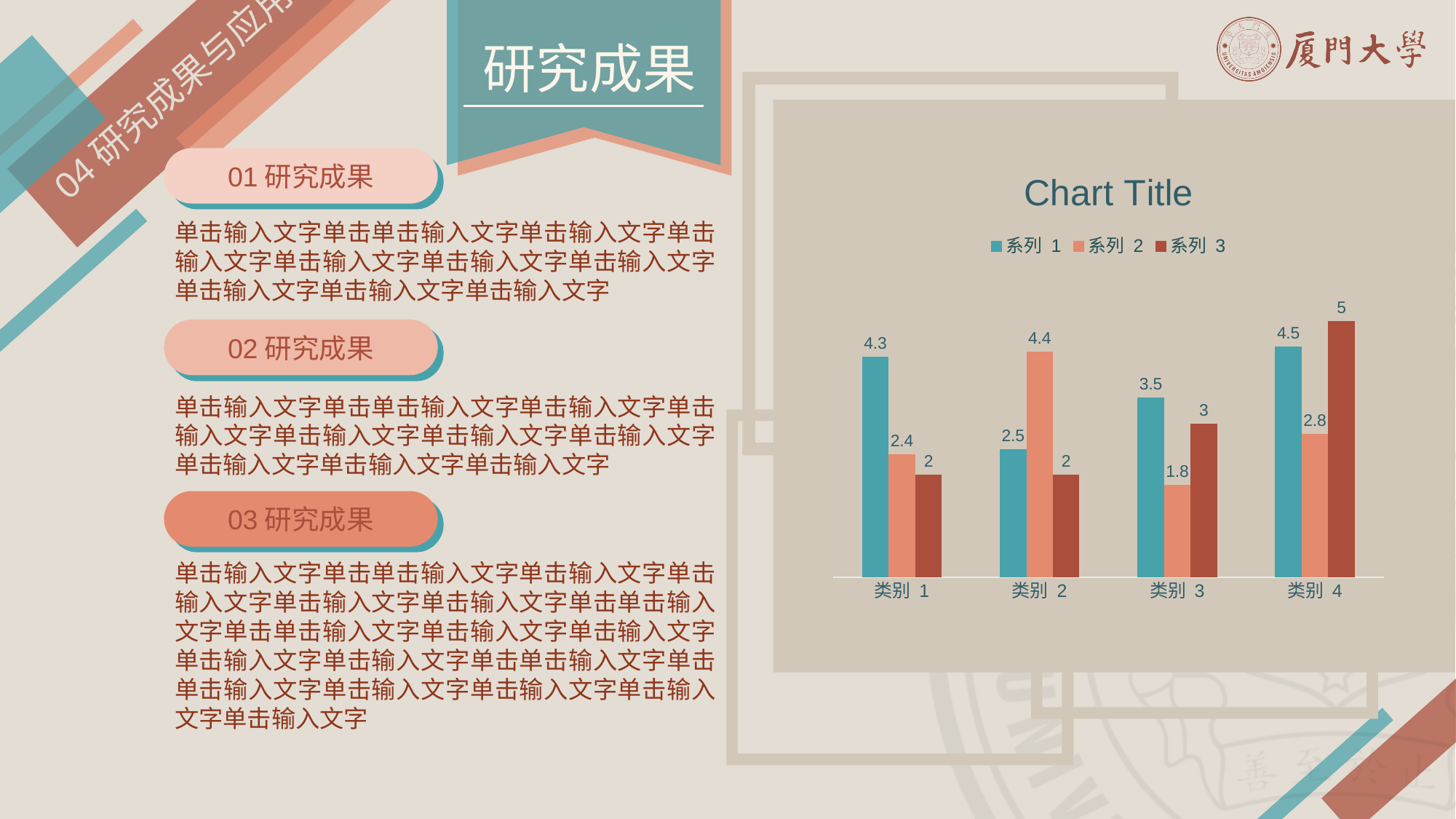

研究成果
04研究成果与应用

### Chart:

| Category | 系列 1 | 系列 2 | 系列 3 |
|---|---|---|---|
| 类别 1 | 4.3 | 2.4 | 2.0 |
| 类别 2 | 2.5 | 4.4 | 2.0 |
| 类别 3 | 3.5 | 1.8 | 3.0 |
| 类别 4 | 4.5 | 2.8 | 5.0 |
01研究成果
单击输入文字单击单击输入文字单击输入文字单击输入文字单击输入文字单击输入文字单击输入文字单击输入文字单击输入文字单击输入文字
02研究成果

单击输入文字单击单击输入文字单击输入文字单击输入文字单击输入文字单击输入文字单击输入文字单击输入文字单击输入文字单击输入文字

03研究成果
单击输入文字单击单击输入文字单击输入文字单击输入文字单击输入文字单击输入文字单击单击输入文字单击单击输入文字单击输入文字单击输入文字单击输入文字单击输入文字单击单击输入文字单击单击输入文字单击输入文字单击输入文字单击输入文字单击输入文字